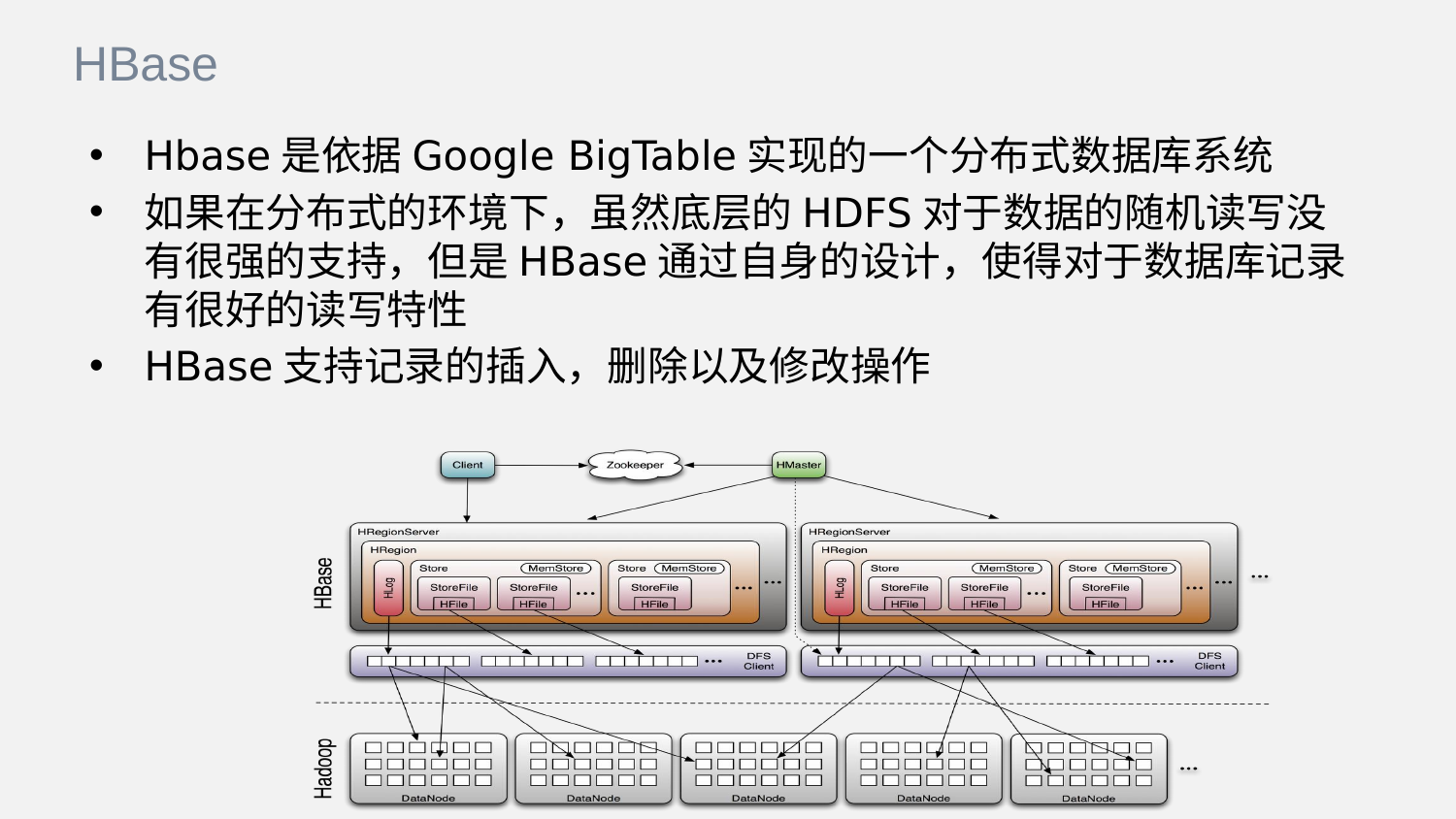

HBase
Hbase是依据Google BigTable实现的一个分布式数据库系统
如果在分布式的环境下，虽然底层的HDFS对于数据的随机读写没有很强的支持，但是HBase通过自身的设计，使得对于数据库记录有很好的读写特性
HBase支持记录的插入，删除以及修改操作